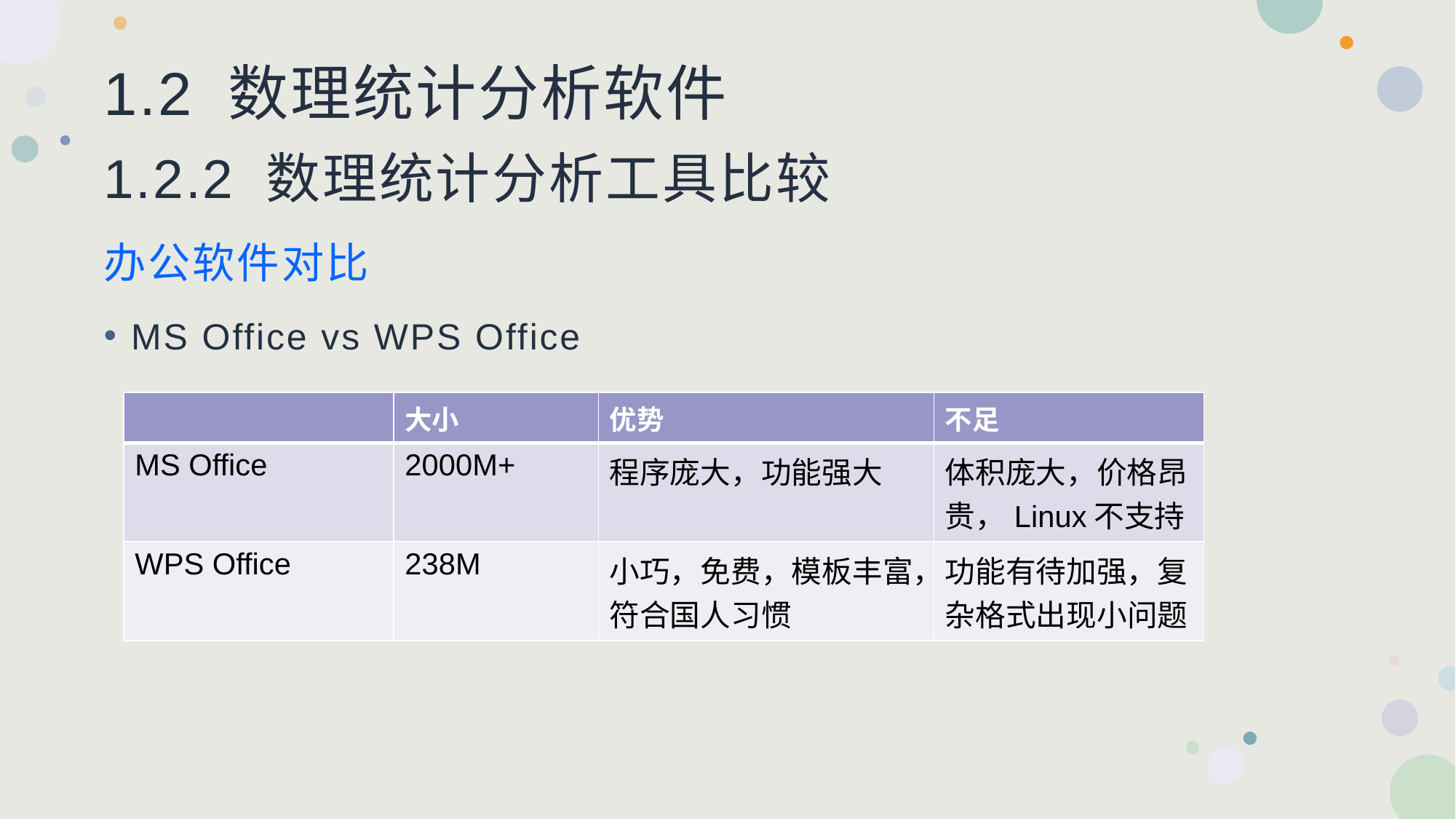

# 1.2 数理统计分析软件 1.2.2 数理统计分析工具比较
办公软件对比
MS Office vs WPS Office
|  | 大小 | 优势 | 不足 |
| --- | --- | --- | --- |
| MS Office | 2000M+ | 程序庞大，功能强大 | 体积庞大，价格昂贵，Linux不支持 |
| WPS Office | 238M | 小巧，免费，模板丰富，符合国人习惯 | 功能有待加强，复杂格式出现小问题 |